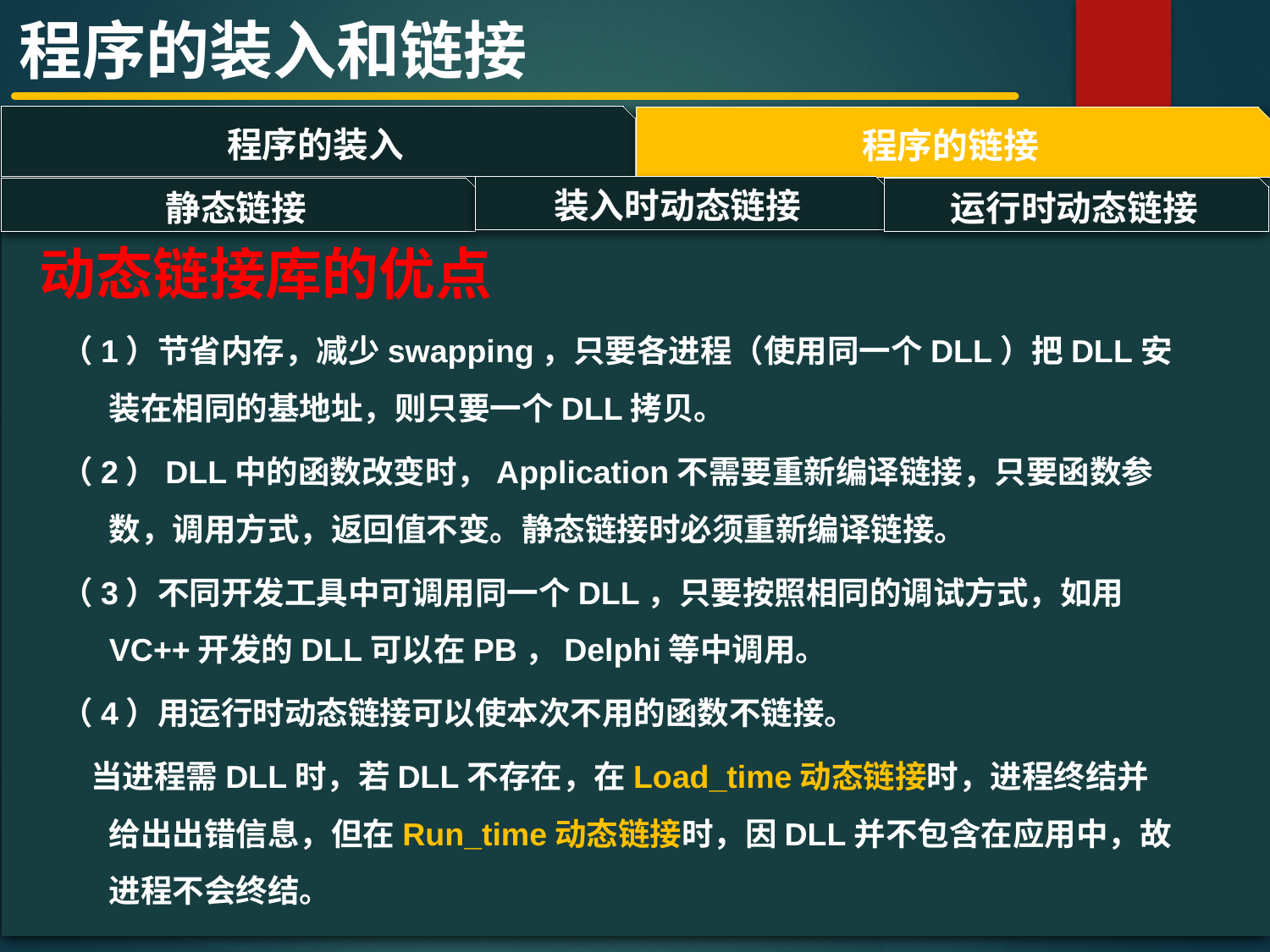

程序的装入和链接
程序的装入
程序的链接
#
装入时动态链接
运行时动态链接
静态链接
动态链接库的优点
（1）节省内存，减少swapping，只要各进程（使用同一个DLL）把DLL安装在相同的基地址，则只要一个DLL拷贝。
（2）DLL中的函数改变时，Application不需要重新编译链接，只要函数参数，调用方式，返回值不变。静态链接时必须重新编译链接。
（3）不同开发工具中可调用同一个DLL，只要按照相同的调试方式，如用VC++开发的DLL可以在PB，Delphi等中调用。
（4）用运行时动态链接可以使本次不用的函数不链接。
   当进程需DLL时，若DLL不存在，在Load_time动态链接时，进程终结并给出出错信息，但在Run_time动态链接时，因DLL并不包含在应用中，故进程不会终结。